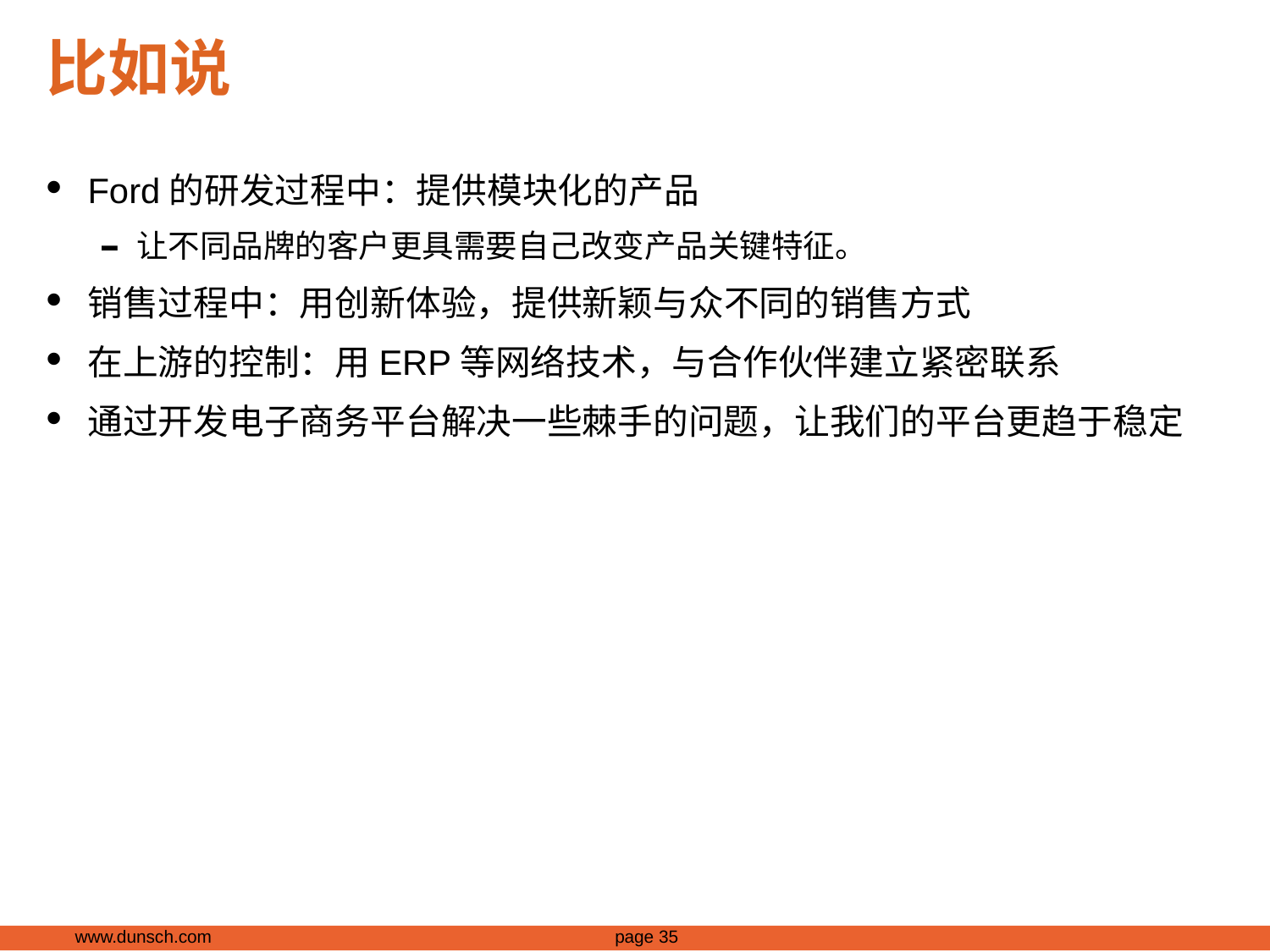

# 比如说
Ford的研发过程中：提供模块化的产品
让不同品牌的客户更具需要自己改变产品关键特征。
销售过程中：用创新体验，提供新颖与众不同的销售方式
在上游的控制：用ERP等网络技术，与合作伙伴建立紧密联系
通过开发电子商务平台解决一些棘手的问题，让我们的平台更趋于稳定